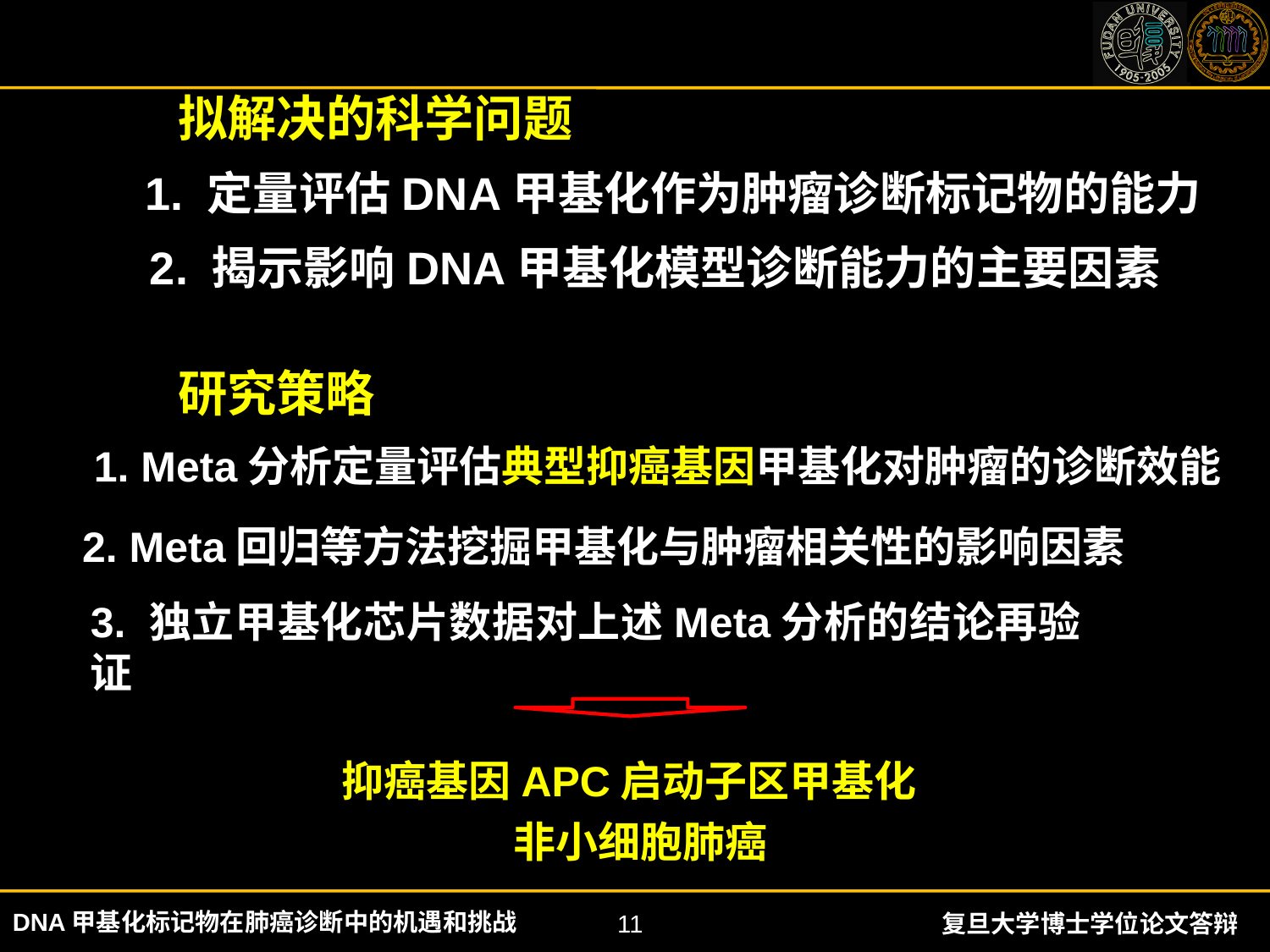

拟解决的科学问题
1. 定量评估DNA甲基化作为肿瘤诊断标记物的能力
2. 揭示影响DNA甲基化模型诊断能力的主要因素
研究策略
1. Meta分析定量评估典型抑癌基因甲基化对肿瘤的诊断效能
2. Meta回归等方法挖掘甲基化与肿瘤相关性的影响因素
3. 独立甲基化芯片数据对上述Meta分析的结论再验证

抑癌基因APC启动子区甲基化
                 非小细胞肺癌
DNA甲基化标记物在肺癌诊断中的机遇和挑战
11
复旦大学博士学位论文答辩